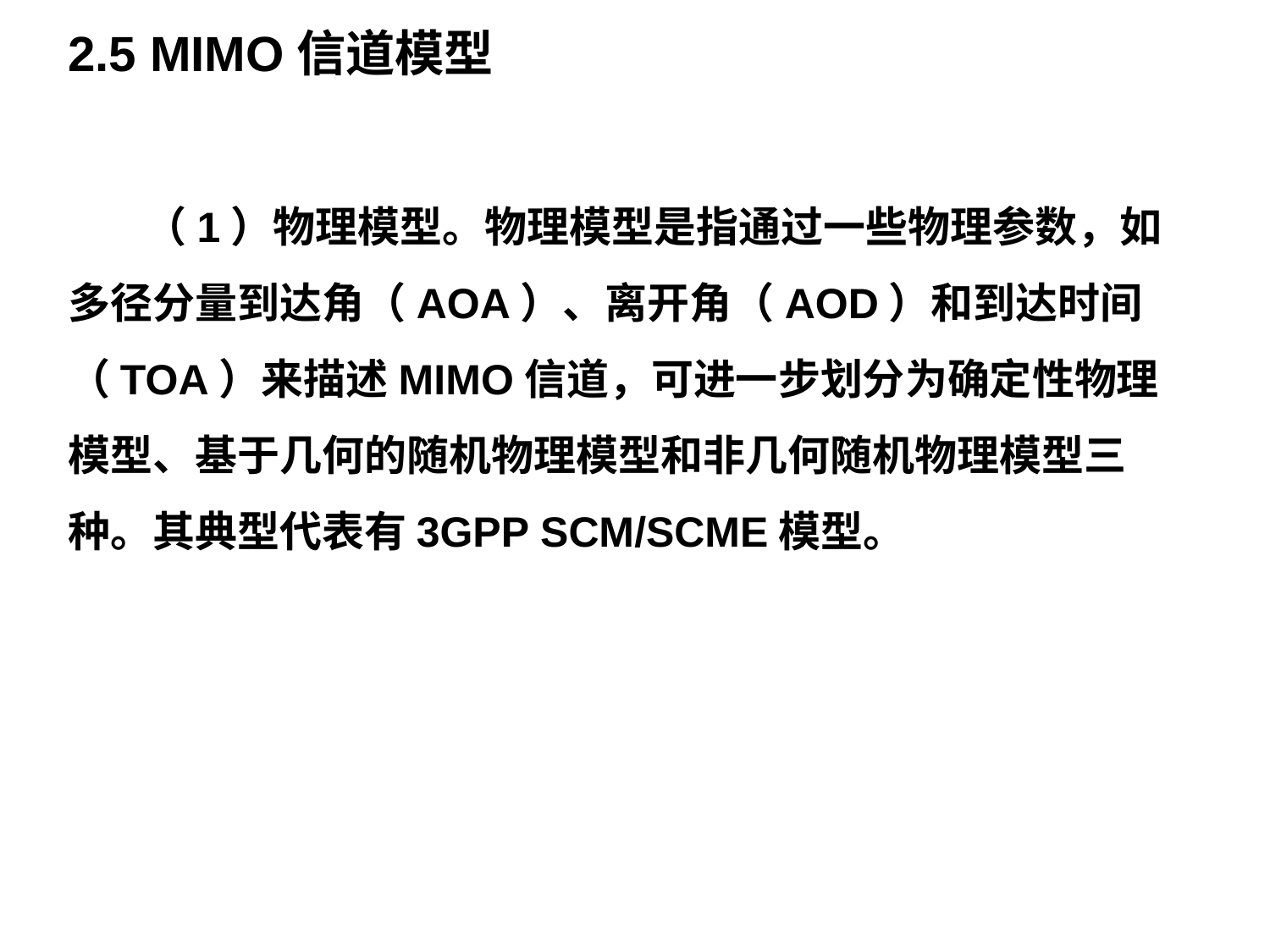

2.5 MIMO信道模型

       （1）物理模型。物理模型是指通过一些物理参数，如多径分量到达角（AOA）、离开角（AOD）和到达时间（TOA）来描述MIMO信道，可进一步划分为确定性物理模型、基于几何的随机物理模型和非几何随机物理模型三种。其典型代表有3GPP SCM/SCME模型。